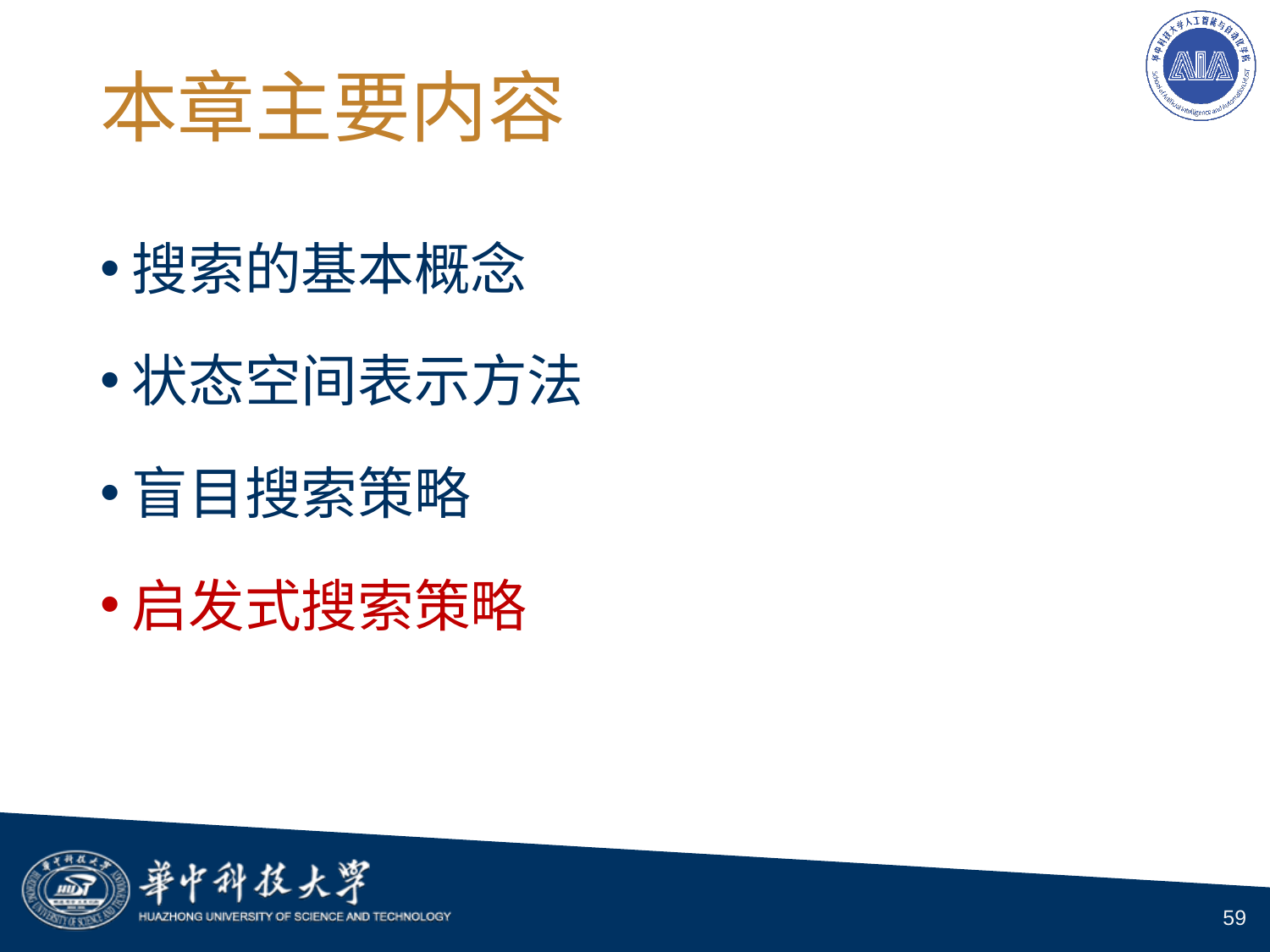

# 本章主要内容
搜索的基本概念
状态空间表示方法
盲目搜索策略
启发式搜索策略

59